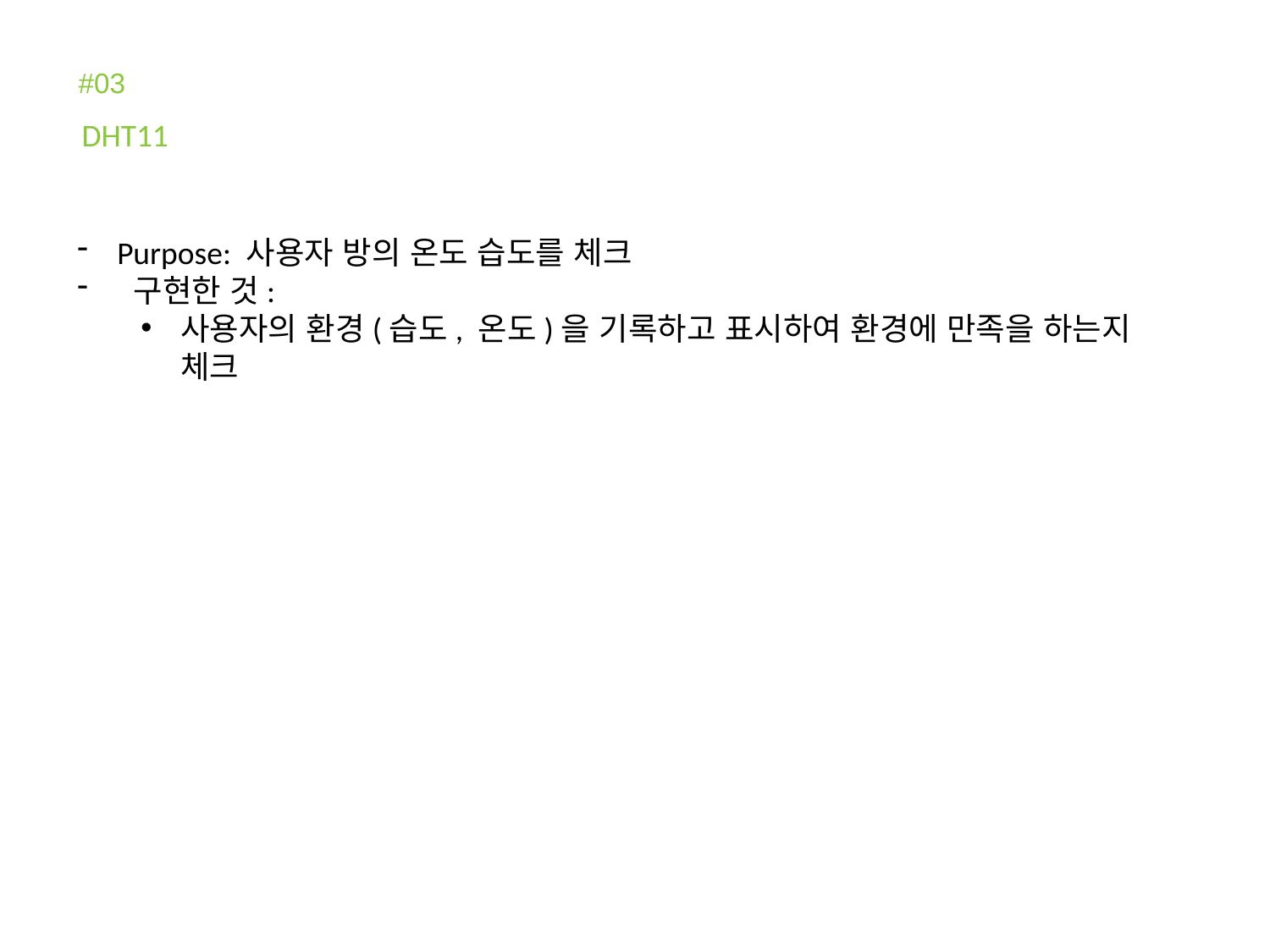

#03
DHT11
Purpose: 사용자 방의 온도 습도를 체크
 구현한 것:
사용자의 환경(습도, 온도)을 기록하고 표시하여 환경에 만족을 하는지 체크